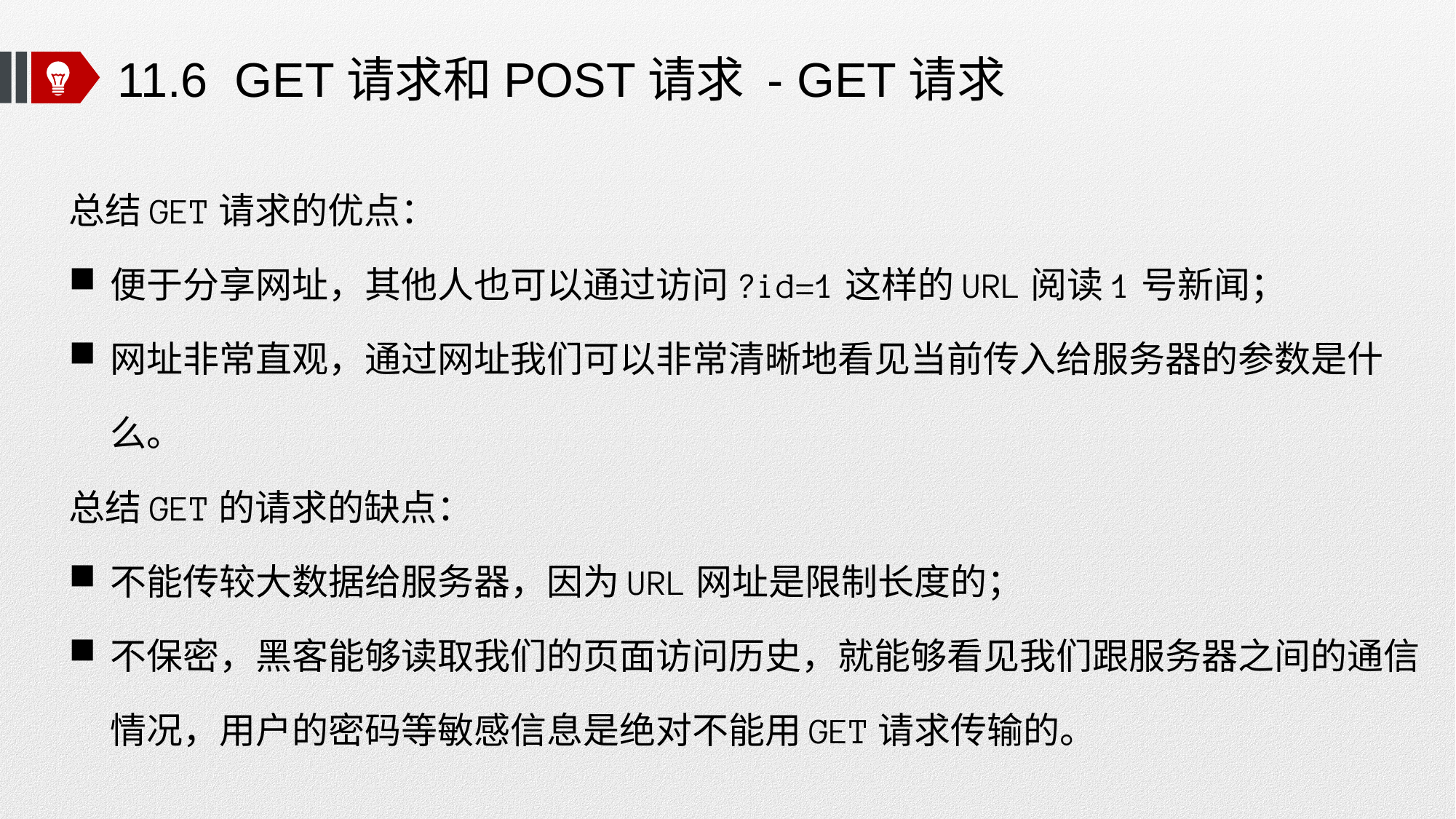

# 11.6  GET请求和POST请求 - GET请求

总结GET请求的优点：
便于分享网址，其他人也可以通过访问?id=1这样的URL阅读1号新闻；
网址非常直观，通过网址我们可以非常清晰地看见当前传入给服务器的参数是什么。
总结GET的请求的缺点：
不能传较大数据给服务器，因为URL网址是限制长度的；
不保密，黑客能够读取我们的页面访问历史，就能够看见我们跟服务器之间的通信情况，用户的密码等敏感信息是绝对不能用GET请求传输的。